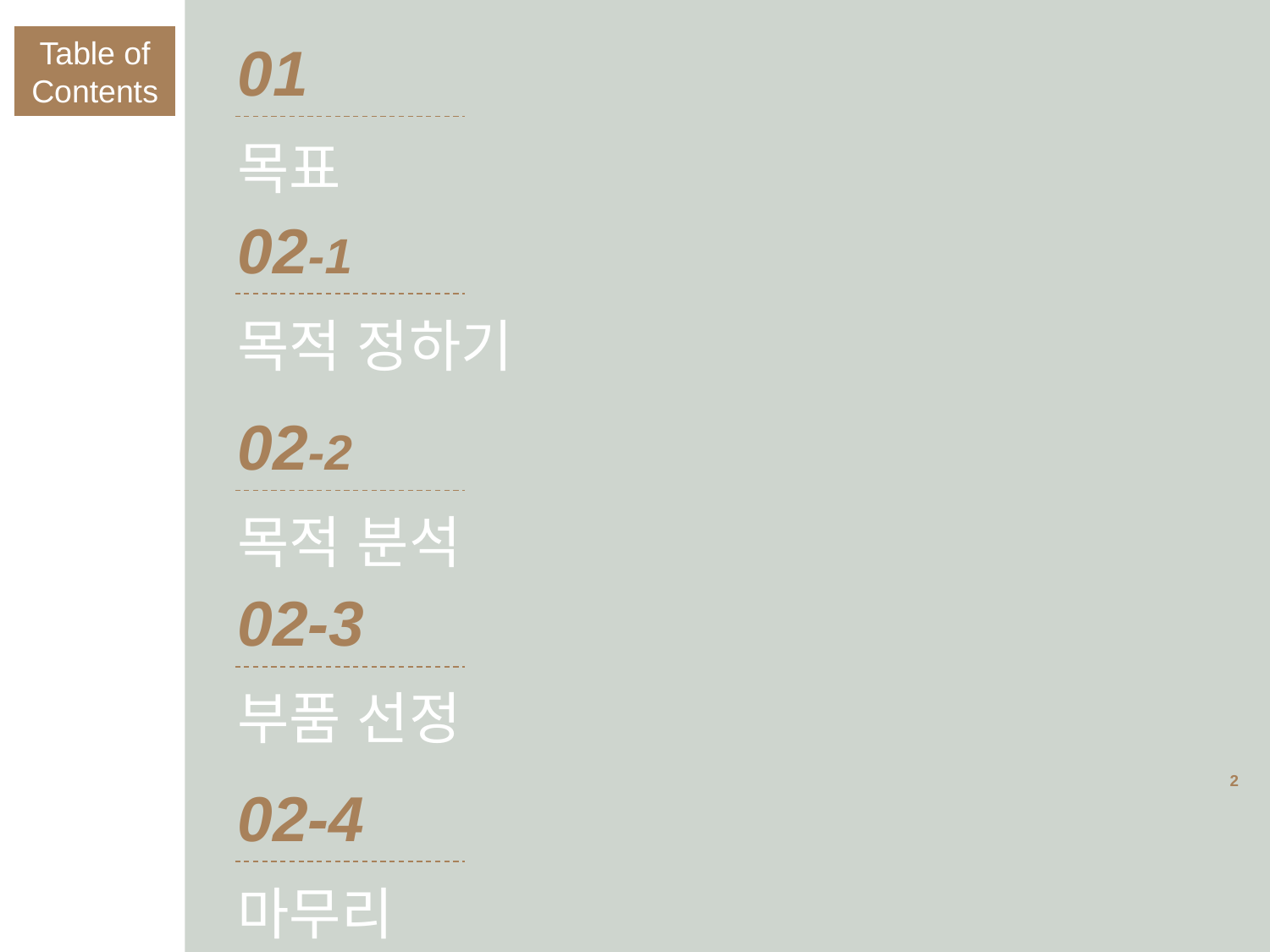

Table of Contents
01
목표
02-1
목적 정하기
02-2
목적 분석
02-3
부품 선정
2
02-4
마무리
2